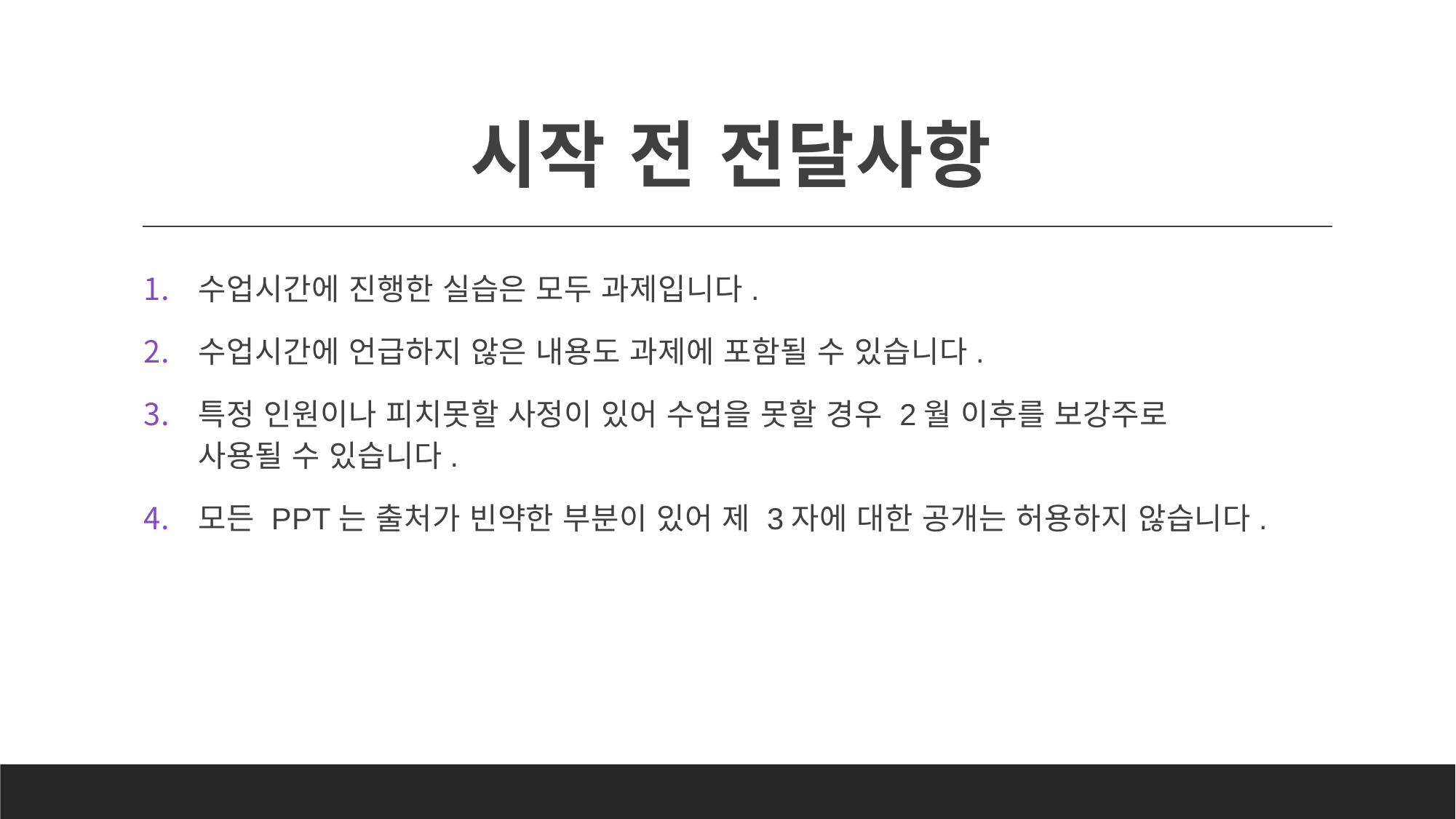

# 시작 전 전달사항
수업시간에 진행한 실습은 모두 과제입니다.
수업시간에 언급하지 않은 내용도 과제에 포함될 수 있습니다.
특정 인원이나 피치못할 사정이 있어 수업을 못할 경우 2월 이후를 보강주로
사용될 수 있습니다.
모든 PPT는 출처가 빈약한 부분이 있어 제 3자에 대한 공개는 허용하지 않습니다.